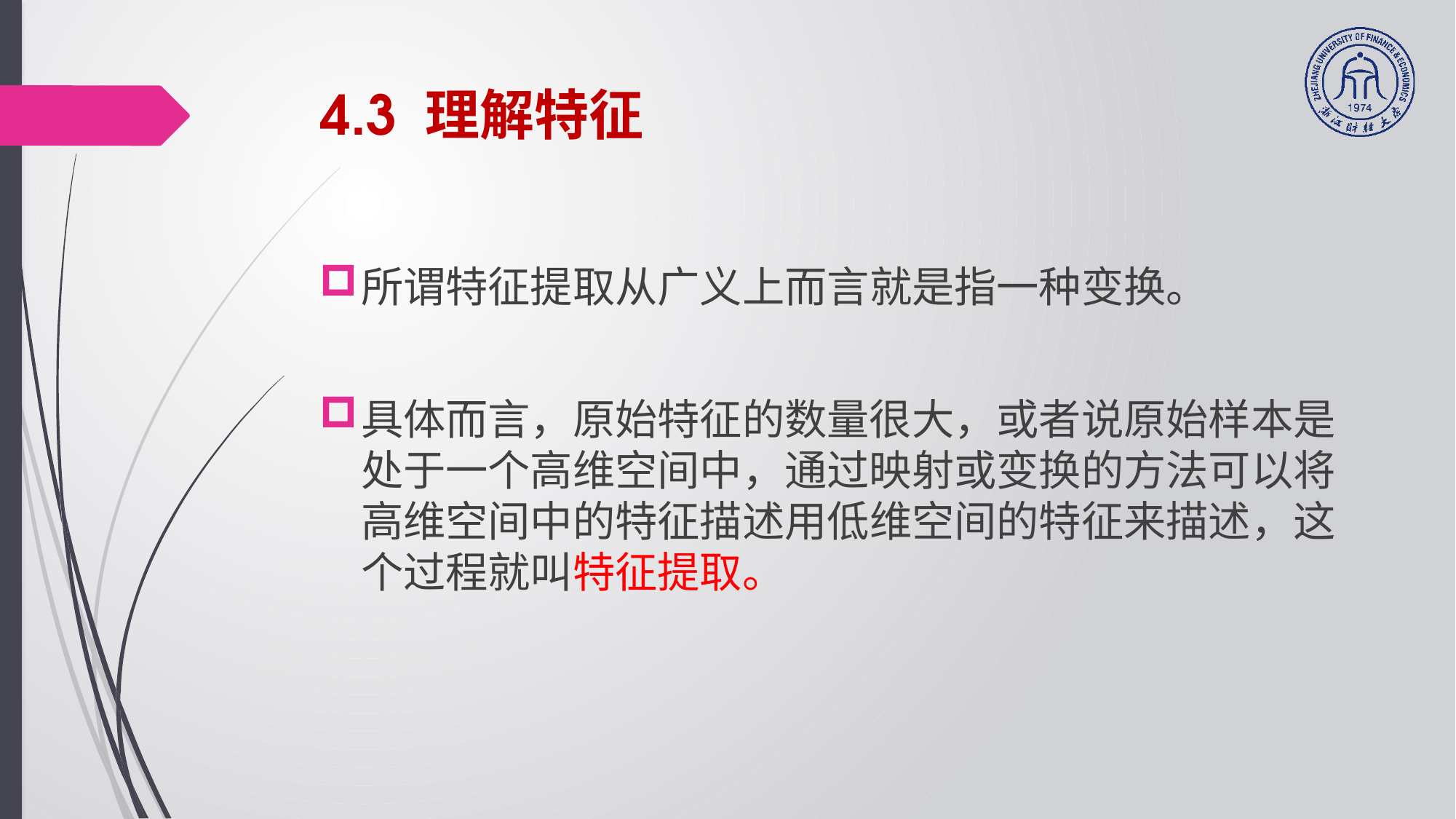

# 4.3 理解特征
所谓特征提取从广义上而言就是指一种变换。

具体而言，原始特征的数量很大，或者说原始样本是处于一个高维空间中，通过映射或变换的方法可以将高维空间中的特征描述用低维空间的特征来描述，这个过程就叫特征提取。